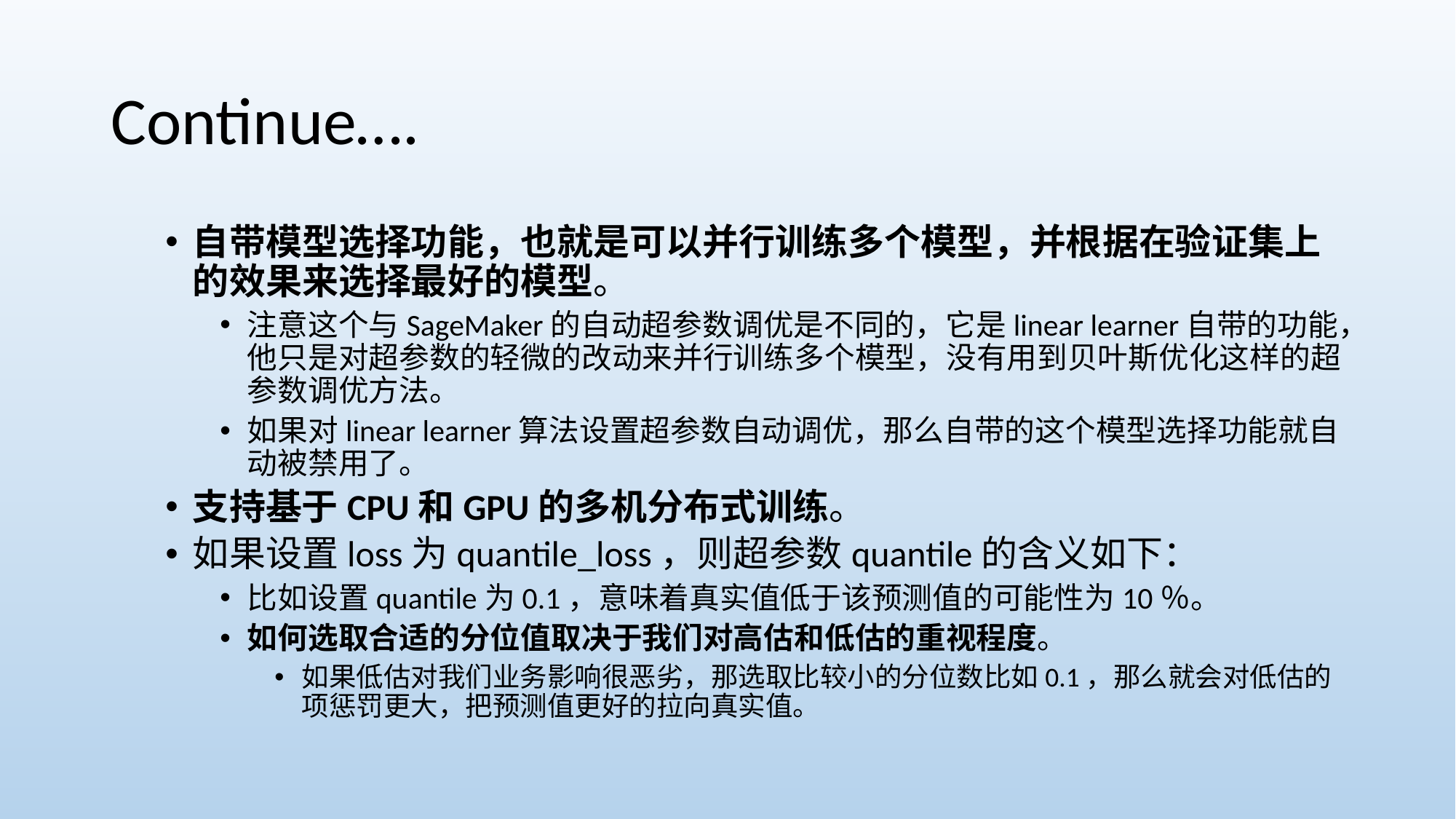

# Continue….
自带模型选择功能，也就是可以并行训练多个模型，并根据在验证集上的效果来选择最好的模型。
注意这个与SageMaker的自动超参数调优是不同的，它是linear learner自带的功能，他只是对超参数的轻微的改动来并行训练多个模型，没有用到贝叶斯优化这样的超参数调优方法。
如果对linear learner算法设置超参数自动调优，那么自带的这个模型选择功能就自动被禁用了。
支持基于CPU和GPU的多机分布式训练。
如果设置loss为quantile_loss，则超参数quantile的含义如下：
比如设置quantile为0.1，意味着真实值低于该预测值的可能性为10％。
如何选取合适的分位值取决于我们对高估和低估的重视程度。
如果低估对我们业务影响很恶劣，那选取比较小的分位数比如0.1，那么就会对低估的项惩罚更大，把预测值更好的拉向真实值。